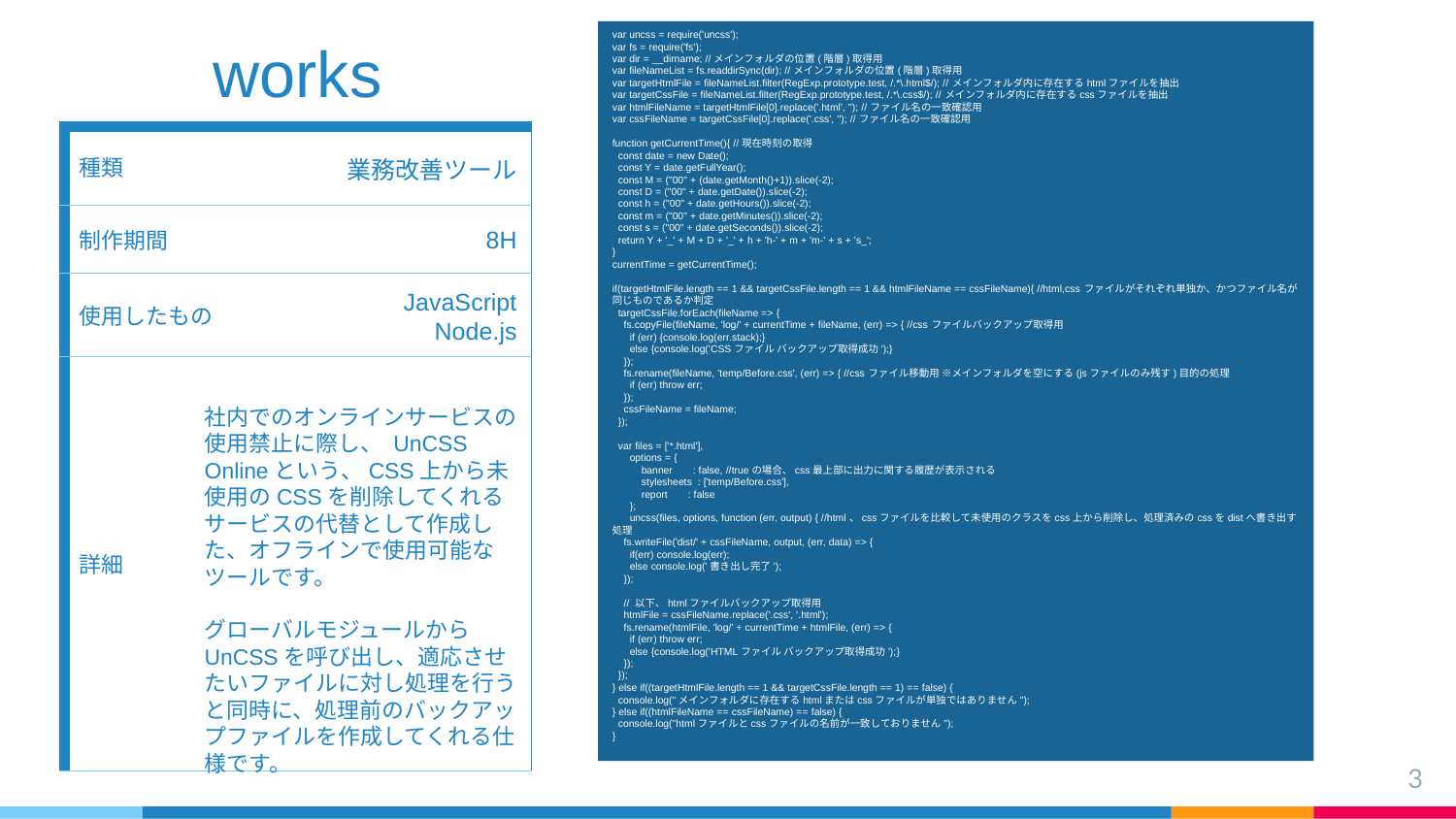

var uncss = require('uncss');
var fs = require('fs');
var dir = __dirname; //メインフォルダの位置(階層)取得用
var fileNameList = fs.readdirSync(dir); //メインフォルダの位置(階層)取得用
var targetHtmlFile = fileNameList.filter(RegExp.prototype.test, /.*\.html$/); //メインフォルダ内に存在するhtmlファイルを抽出
var targetCssFile = fileNameList.filter(RegExp.prototype.test, /.*\.css$/); //メインフォルダ内に存在するcssファイルを抽出
var htmlFileName = targetHtmlFile[0].replace('.html', ''); //ファイル名の一致確認用
var cssFileName = targetCssFile[0].replace('.css', ''); //ファイル名の一致確認用
function getCurrentTime(){ //現在時刻の取得
  const date = new Date();
  const Y = date.getFullYear();
  const M = ("00" + (date.getMonth()+1)).slice(-2);
  const D = ("00" + date.getDate()).slice(-2);
  const h = ("00" + date.getHours()).slice(-2);
  const m = ("00" + date.getMinutes()).slice(-2);
  const s = ("00" + date.getSeconds()).slice(-2);
  return Y + '_' + M + D + '_' + h + 'h-' + m + 'm-' + s + 's_';
}
currentTime = getCurrentTime();
if(targetHtmlFile.length == 1 && targetCssFile.length == 1 && htmlFileName == cssFileName){ //html,cssファイルがそれぞれ単独か、かつファイル名が同じものであるか判定
  targetCssFile.forEach(fileName => {
    fs.copyFile(fileName, 'log/' + currentTime + fileName, (err) => { //cssファイルバックアップ取得用
      if (err) {console.log(err.stack);}
      else {console.log('CSSファイル バックアップ取得成功');}
    });
    fs.rename(fileName, 'temp/Before.css', (err) => { //cssファイル移動用 ※メインフォルダを空にする(jsファイルのみ残す)目的の処理
      if (err) throw err;
    });
    cssFileName = fileName;
  });
  var files = ['*.html'],
      options = {
          banner       : false, //trueの場合、css最上部に出力に関する履歴が表示される
          stylesheets  : ['temp/Before.css'],
          report       : false
      };
      uncss(files, options, function (err, output) { //html、cssファイルを比較して未使用のクラスをcss上から削除し、処理済みのcssをdistへ書き出す処理
    fs.writeFile('dist/' + cssFileName, output, (err, data) => {
      if(err) console.log(err);
      else console.log('書き出し完了');
    });
    // 以下、htmlファイルバックアップ取得用
    htmlFile = cssFileName.replace('.css', '.html');
    fs.rename(htmlFile, 'log/' + currentTime + htmlFile, (err) => {
      if (err) throw err;
      else {console.log('HTMLファイル バックアップ取得成功');}
    });
  });
} else if((targetHtmlFile.length == 1 && targetCssFile.length == 1) == false) {
  console.log("メインフォルダに存在するhtmlまたはcssファイルが単独ではありません");
} else if((htmlFileName == cssFileName) == false) {
  console.log("htmlファイルとcssファイルの名前が一致しておりません");
}

# works
| 種類 |
| --- |
| 制作期間 |
| 使用したもの |
| 詳細 |
業務改善ツール
8H
JavaScript
Node.js
社内でのオンラインサービスの使用禁止に際し、 UnCSS Onlineという、CSS上から未使用のCSSを削除してくれるサービスの代替として作成した、オフラインで使用可能なツールです。

グローバルモジュールからUnCSSを呼び出し、適応させたいファイルに対し処理を行うと同時に、処理前のバックアップファイルを作成してくれる仕様です。
3